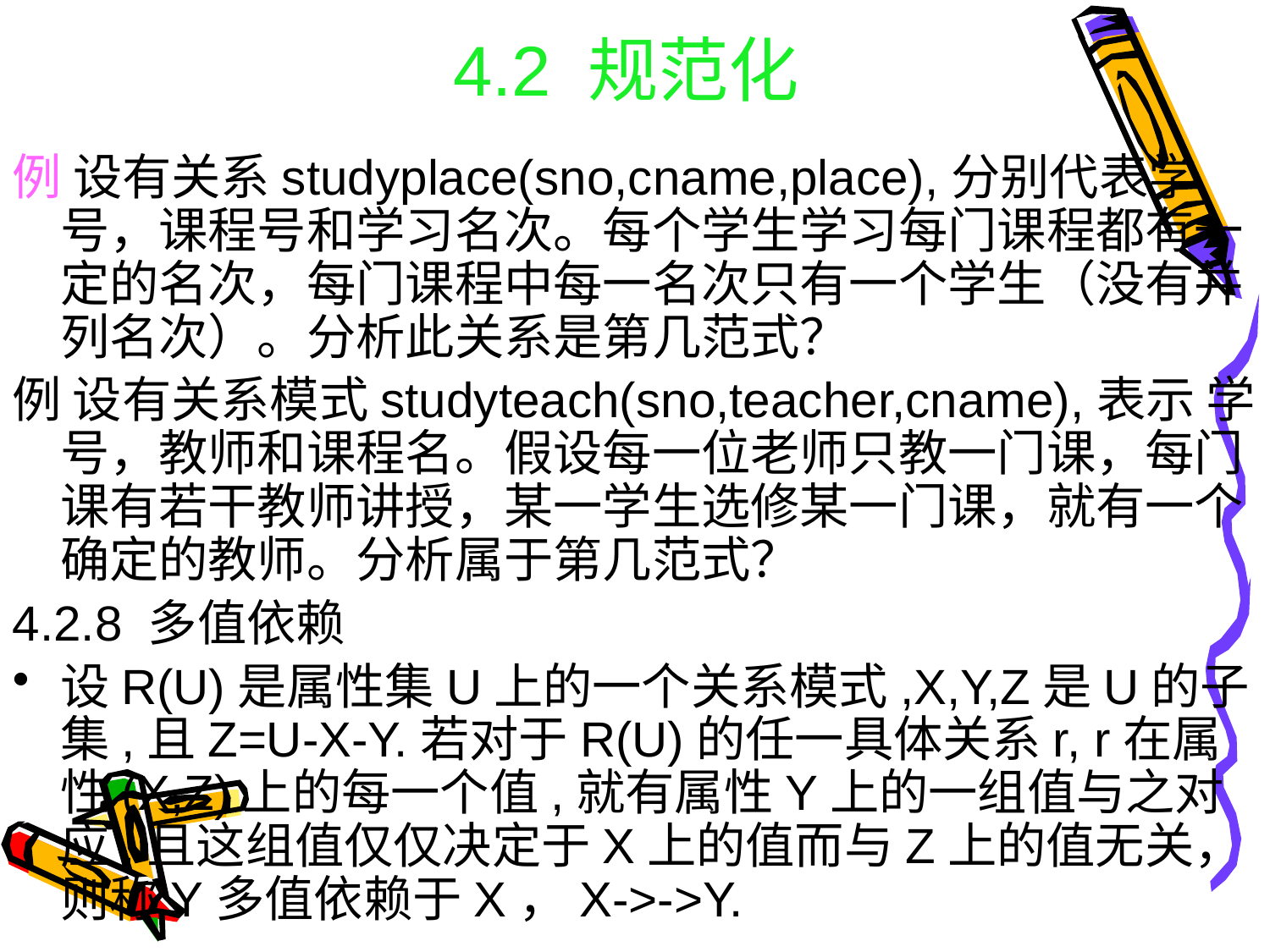

# 4.2 规范化
例 设有关系studyplace(sno,cname,place),分别代表学   号，课程号和学习名次。每个学生学习每门课程都有一定的名次，每门课程中每一名次只有一个学生（没有并列名次）。分析此关系是第几范式？
例 设有关系模式studyteach(sno,teacher,cname),表示 学号，教师和课程名。假设每一位老师只教一门课，每门课有若干教师讲授，某一学生选修某一门课，就有一个确定的教师。分析属于第几范式？
4.2.8 多值依赖
设R(U)是属性集U上的一个关系模式,X,Y,Z是U的子集,且Z=U-X-Y.若对于R(U)的任一具体关系r, r在属性(X,Z)上的每一个值,就有属性Y上的一组值与之对应,且这组值仅仅决定于X上的值而与Z上的值无关，则称Y多值依赖于X，X->->Y.